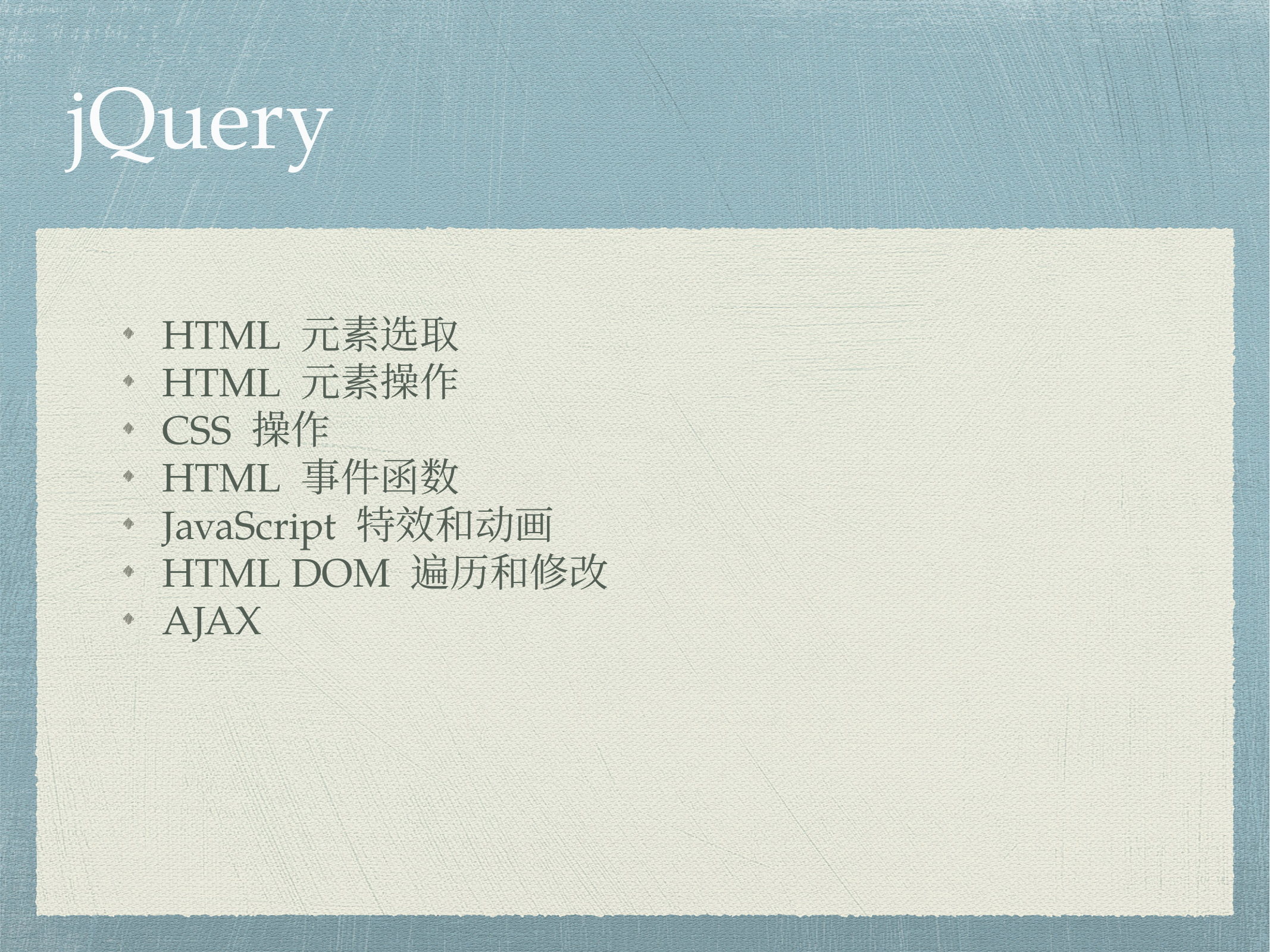

# jQuery
HTML 元素选取
HTML 元素操作
CSS 操作
HTML 事件函数
JavaScript 特效和动画
HTML DOM 遍历和修改
AJAX